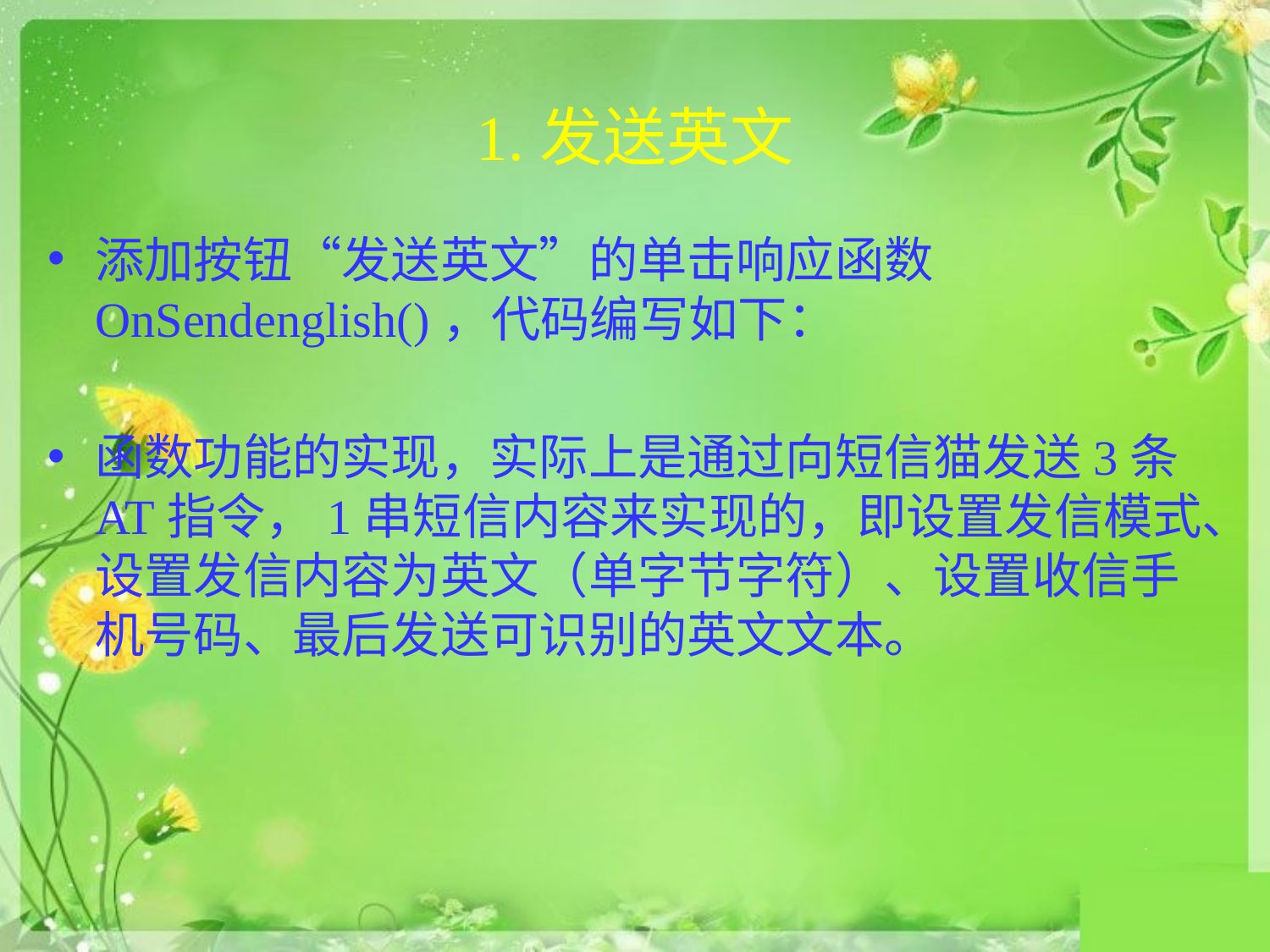

# 1.发送英文
添加按钮“发送英文”的单击响应函数OnSendenglish()，代码编写如下：

函数功能的实现，实际上是通过向短信猫发送3条AT指令，1串短信内容来实现的，即设置发信模式、设置发信内容为英文（单字节字符）、设置收信手机号码、最后发送可识别的英文文本。